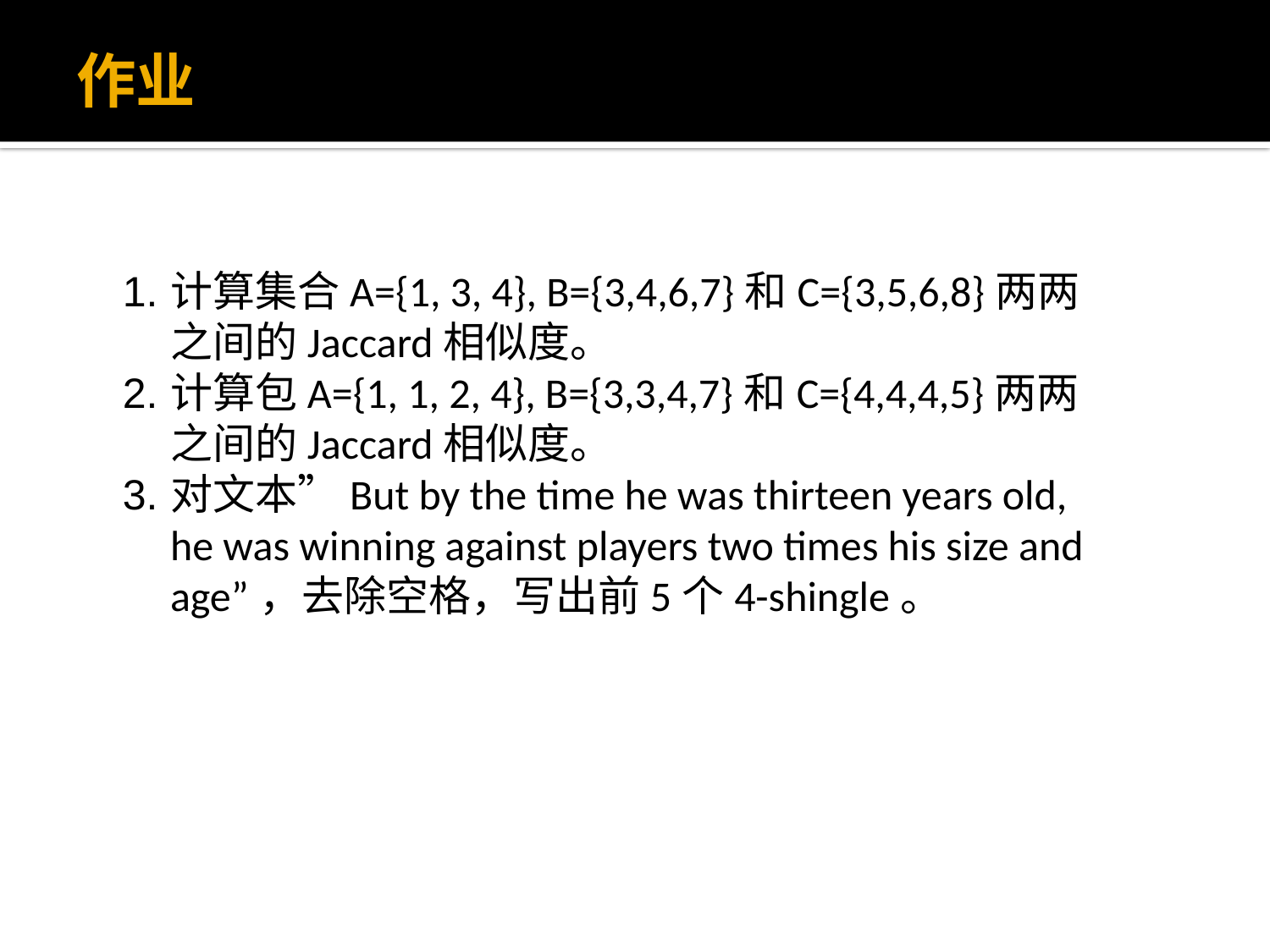

# 作业
计算集合A={1, 3, 4}, B={3,4,6,7}和C={3,5,6,8}两两之间的Jaccard相似度。
计算包A={1, 1, 2, 4}, B={3,3,4,7}和C={4,4,4,5}两两之间的Jaccard相似度。
对文本”But by the time he was thirteen years old, he was winning against players two times his size and age”，去除空格，写出前5个4-shingle。